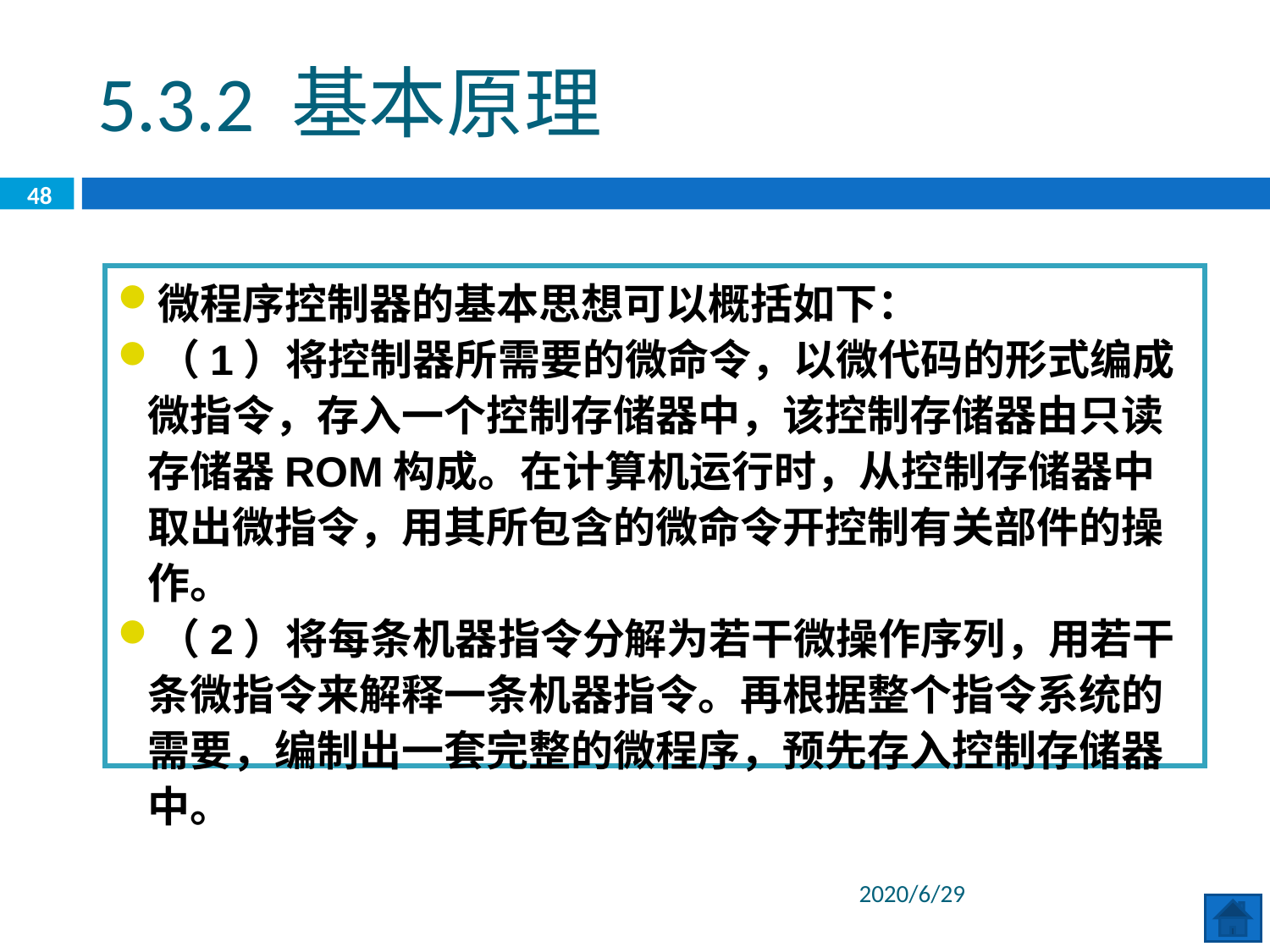

5.3.2 基本原理
48
微程序控制器的基本思想可以概括如下：
（1）将控制器所需要的微命令，以微代码的形式编成微指令，存入一个控制存储器中，该控制存储器由只读存储器ROM构成。在计算机运行时，从控制存储器中取出微指令，用其所包含的微命令开控制有关部件的操作。
（2）将每条机器指令分解为若干微操作序列，用若干条微指令来解释一条机器指令。再根据整个指令系统的需要，编制出一套完整的微程序，预先存入控制存储器中。
2020/6/29